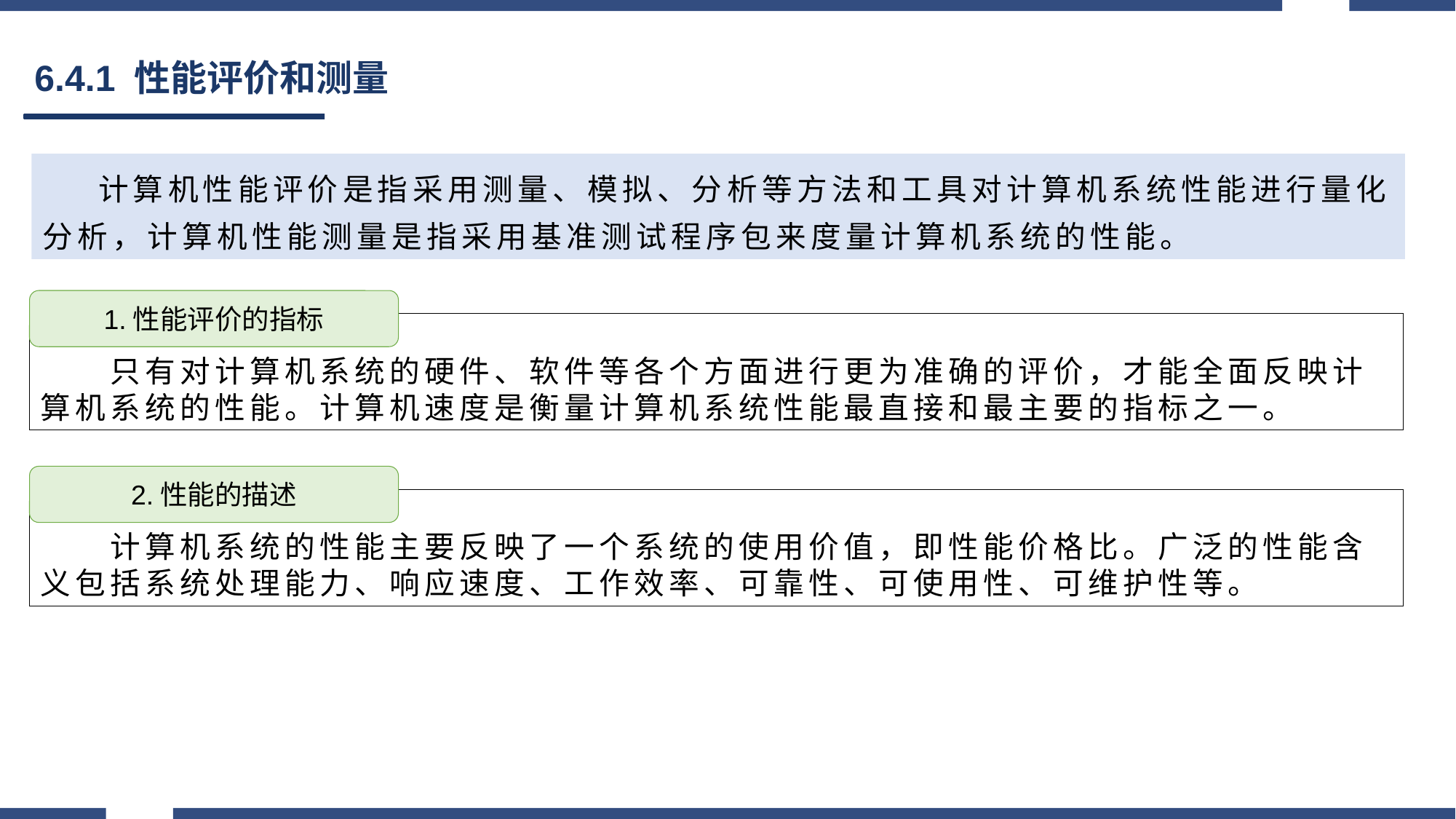

# 6.4.1 性能评价和测量
     计算机性能评价是指采用测量、模拟、分析等方法和工具对计算机系统性能进行量化分析，计算机性能测量是指采用基准测试程序包来度量计算机系统的性能。
1.性能评价的指标

　　只有对计算机系统的硬件、软件等各个方面进行更为准确的评价，才能全面反映计算机系统的性能。计算机速度是衡量计算机系统性能最直接和最主要的指标之一。
2.性能的描述

　　计算机系统的性能主要反映了一个系统的使用价值，即性能价格比。广泛的性能含义包括系统处理能力、响应速度、工作效率、可靠性、可使用性、可维护性等。